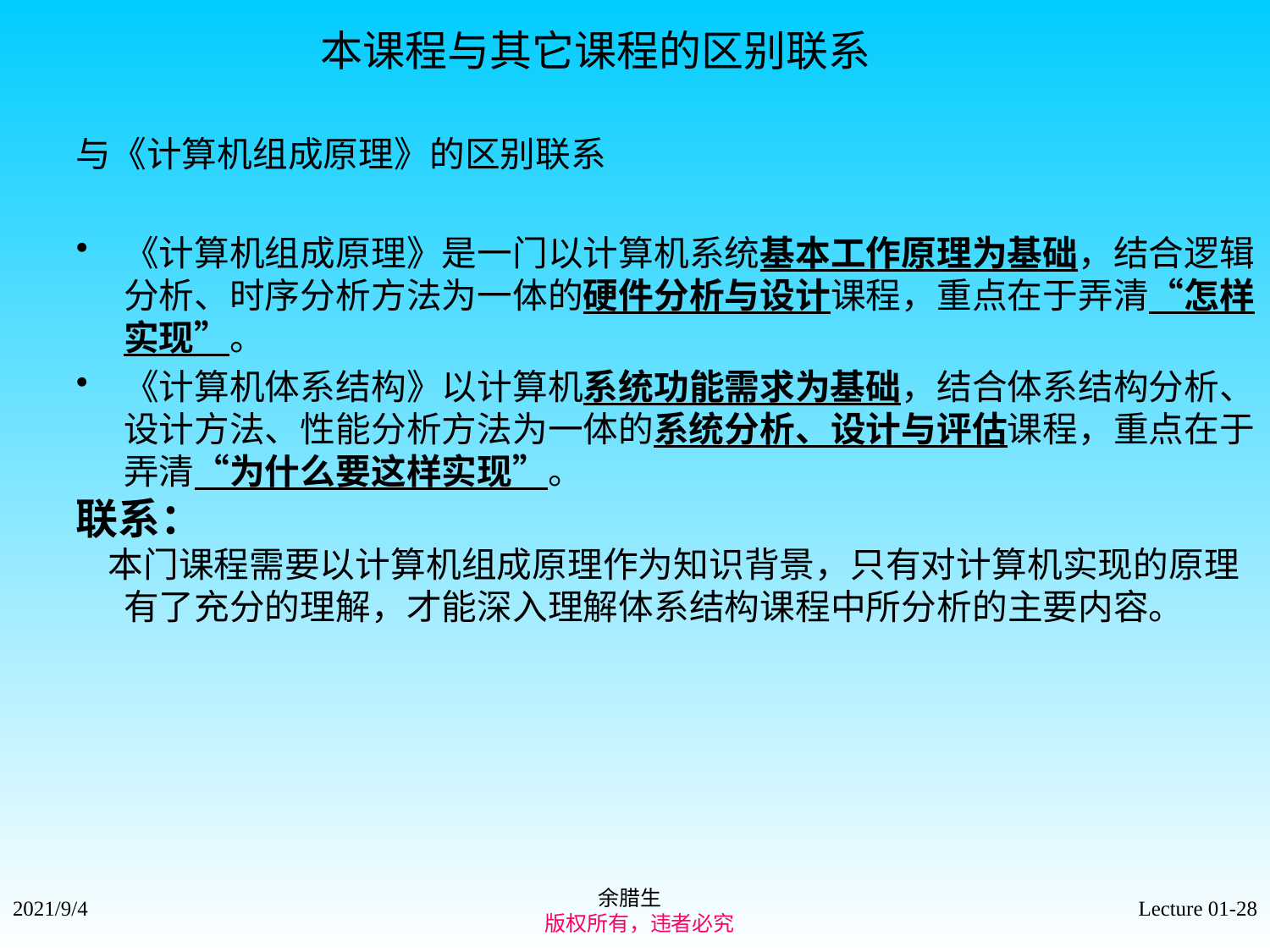

本课程与其它课程的区别联系

与《计算机组成原理》的区别联系

《计算机组成原理》是一门以计算机系统基本工作原理为基础，结合逻辑分析、时序分析方法为一体的硬件分析与设计课程，重点在于弄清“怎样实现”。
《计算机体系结构》以计算机系统功能需求为基础，结合体系结构分析、设计方法、性能分析方法为一体的系统分析、设计与评估课程，重点在于弄清“为什么要这样实现”。
联系：
   本门课程需要以计算机组成原理作为知识背景，只有对计算机实现的原理有了充分的理解，才能深入理解体系结构课程中所分析的主要内容。

余腊生
 版权所有，违者必究
2021/9/4
Lecture 01-28